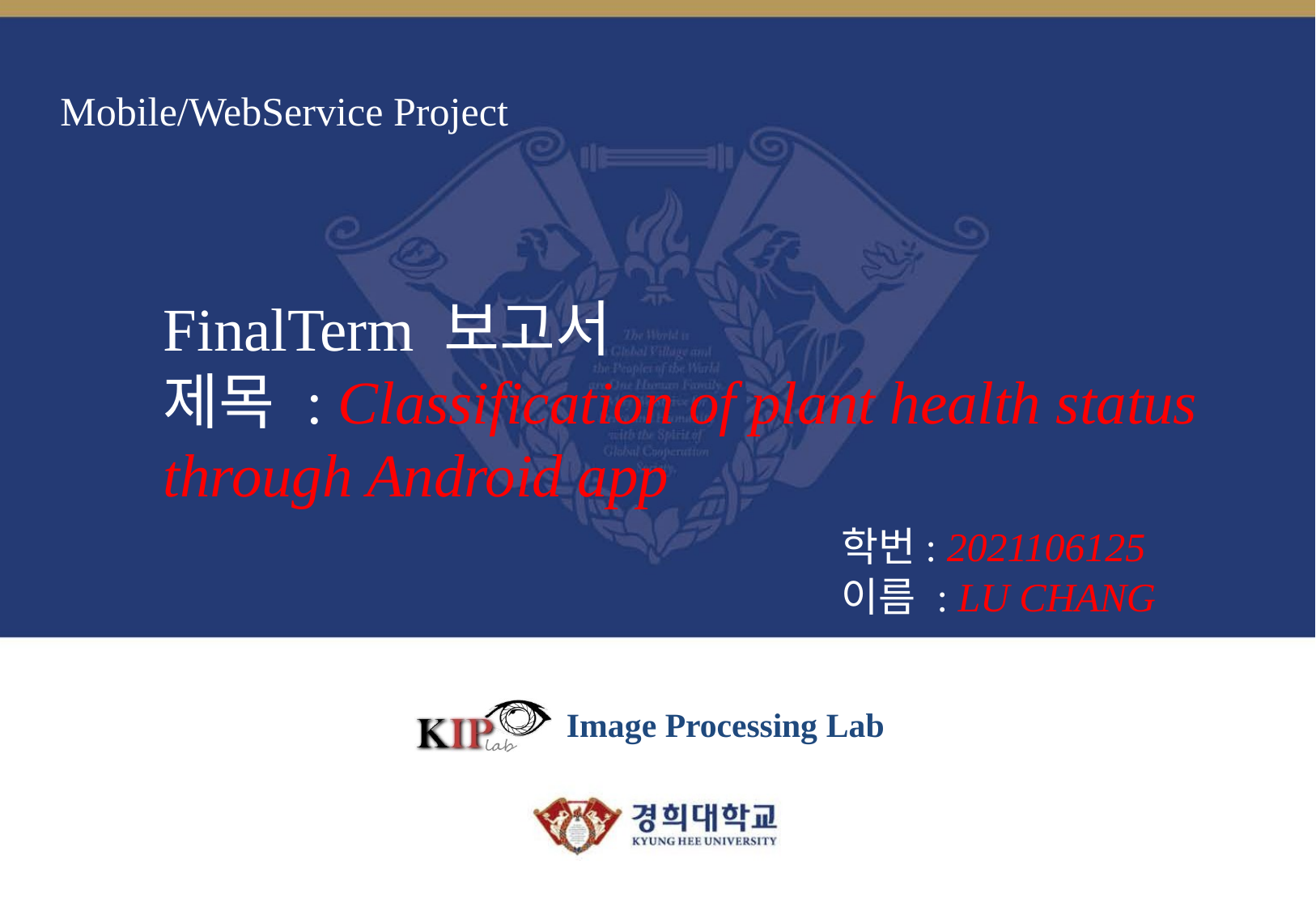

# Mobile/WebService Project
FinalTerm 보고서
제목 : Classification of plant health status through Android app
학번: 2021106125
이름 : LU CHANG

Image Processing Lab